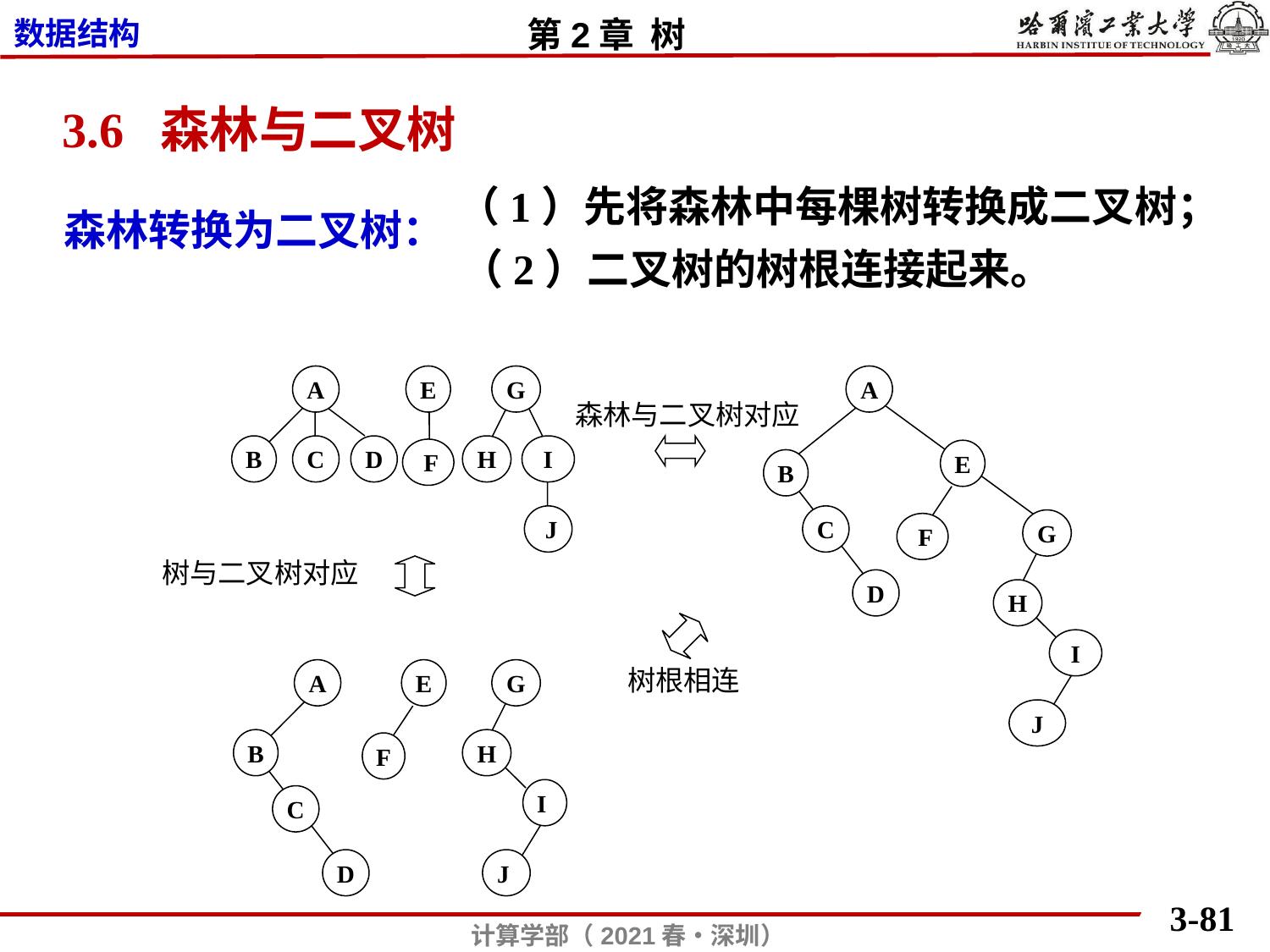

3.6  森林与二叉树
（1）先将森林中每棵树转换成二叉树；
森林转换为二叉树：
（2）二叉树的树根连接起来。
A
E
G
A
森林与二叉树对应

B
C
D
H
 I

 F
E
B

 J
C
G
 F
树与二叉树对应

D
H

 I
树根相连
A
E
G

 J

B
H
F

I
C

D
J